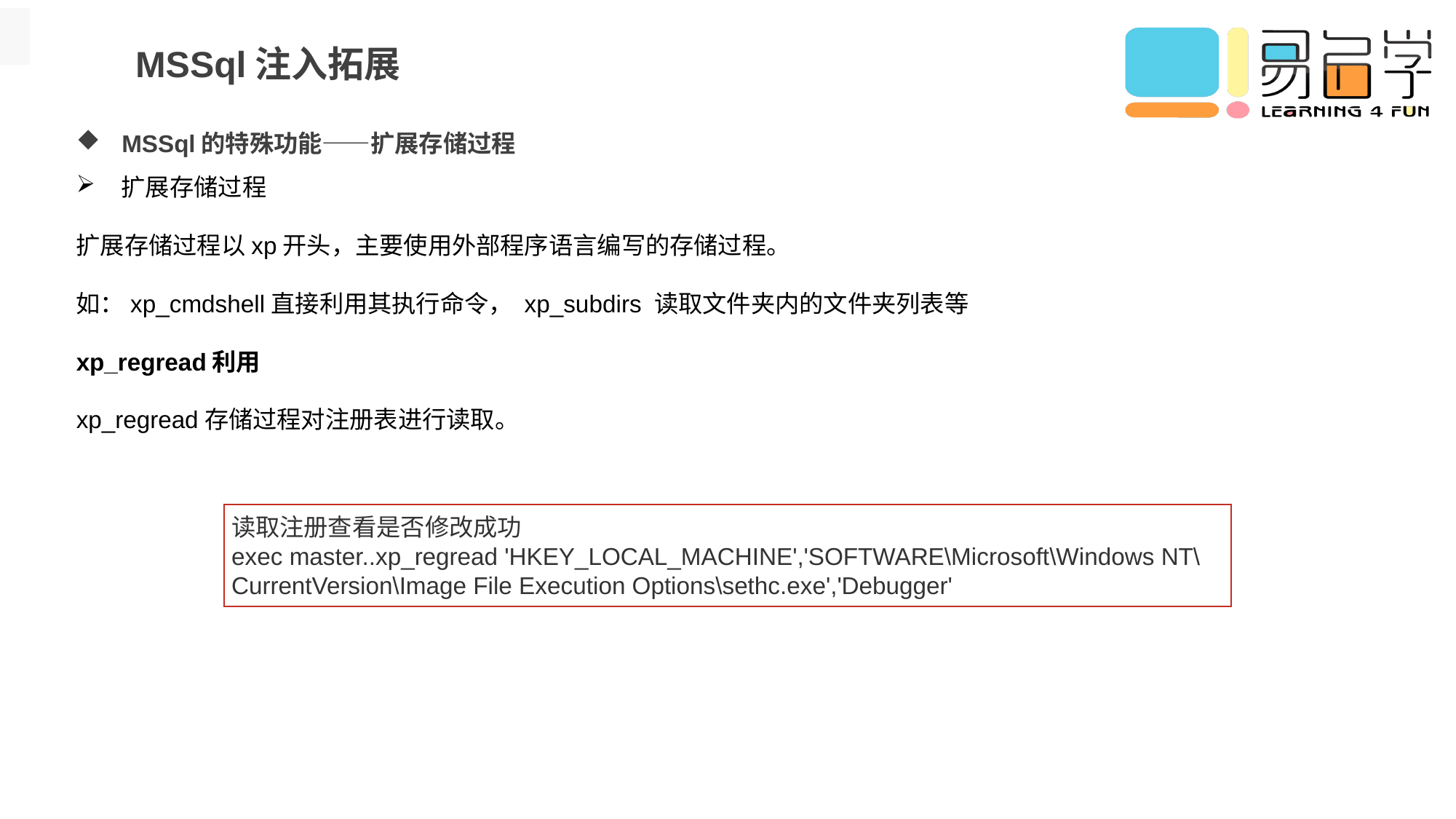

MSSql注入拓展
MSSql的特殊功能——扩展存储过程
扩展存储过程
扩展存储过程以xp开头，主要使用外部程序语言编写的存储过程。
如：xp_cmdshell直接利用其执行命令， xp_subdirs 读取文件夹内的文件夹列表等
xp_regread利用
xp_regread存储过程对注册表进行读取。
读取注册查看是否修改成功
exec master..xp_regread 'HKEY_LOCAL_MACHINE','SOFTWARE\Microsoft\Windows NT\CurrentVersion\Image File Execution Options\sethc.exe','Debugger'